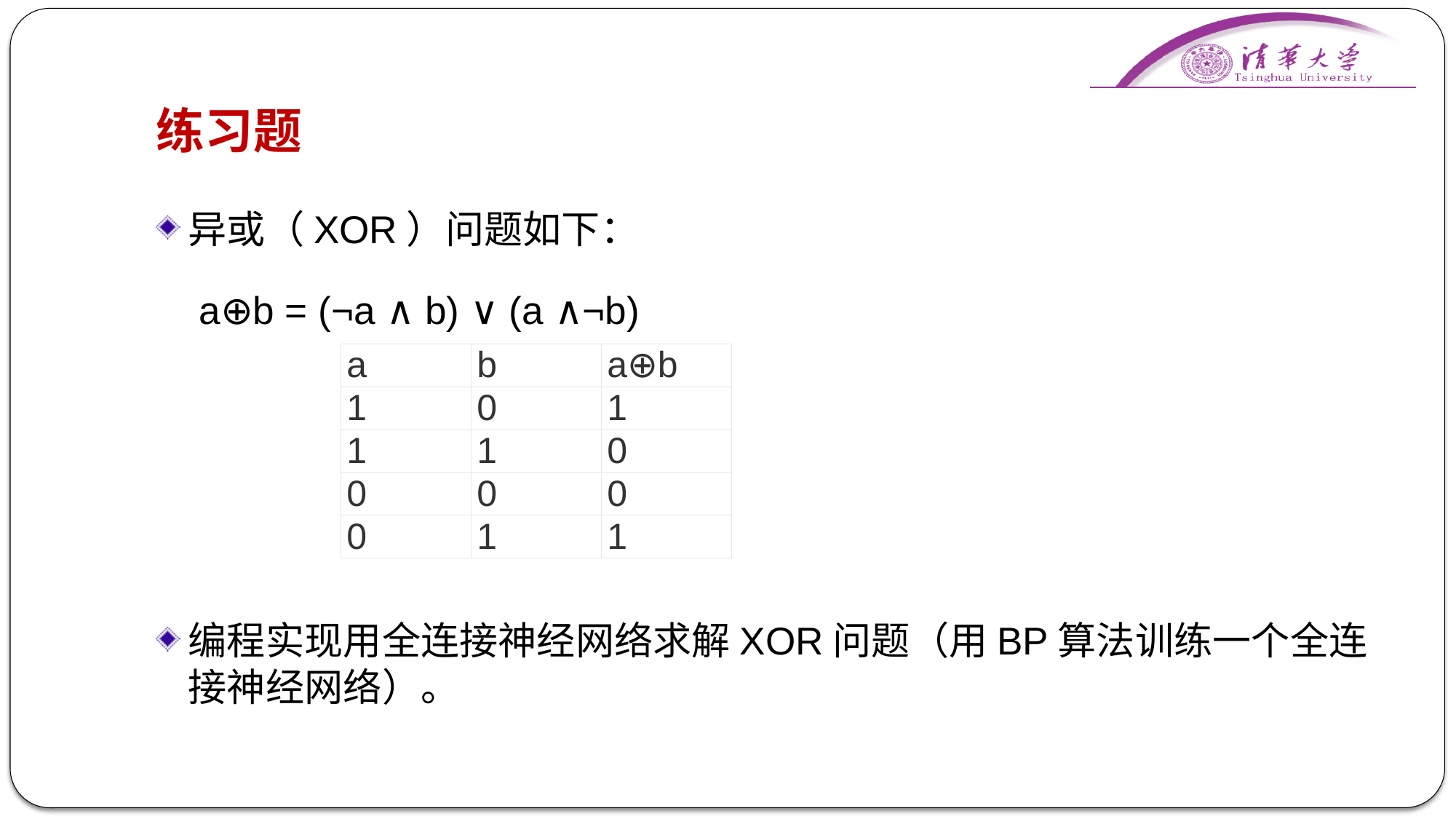

# 练习题

异或（XOR）问题如下：

    a⊕b = (¬a ∧ b) ∨ (a ∧¬b)

编程实现用全连接神经网络求解XOR问题（用BP算法训练一个全连接神经网络）。
| a | b | a⊕b |
| --- | --- | --- |
| 1 | 0 | 1 |
| 1 | 1 | 0 |
| 0 | 0 | 0 |
| 0 | 1 | 1 |